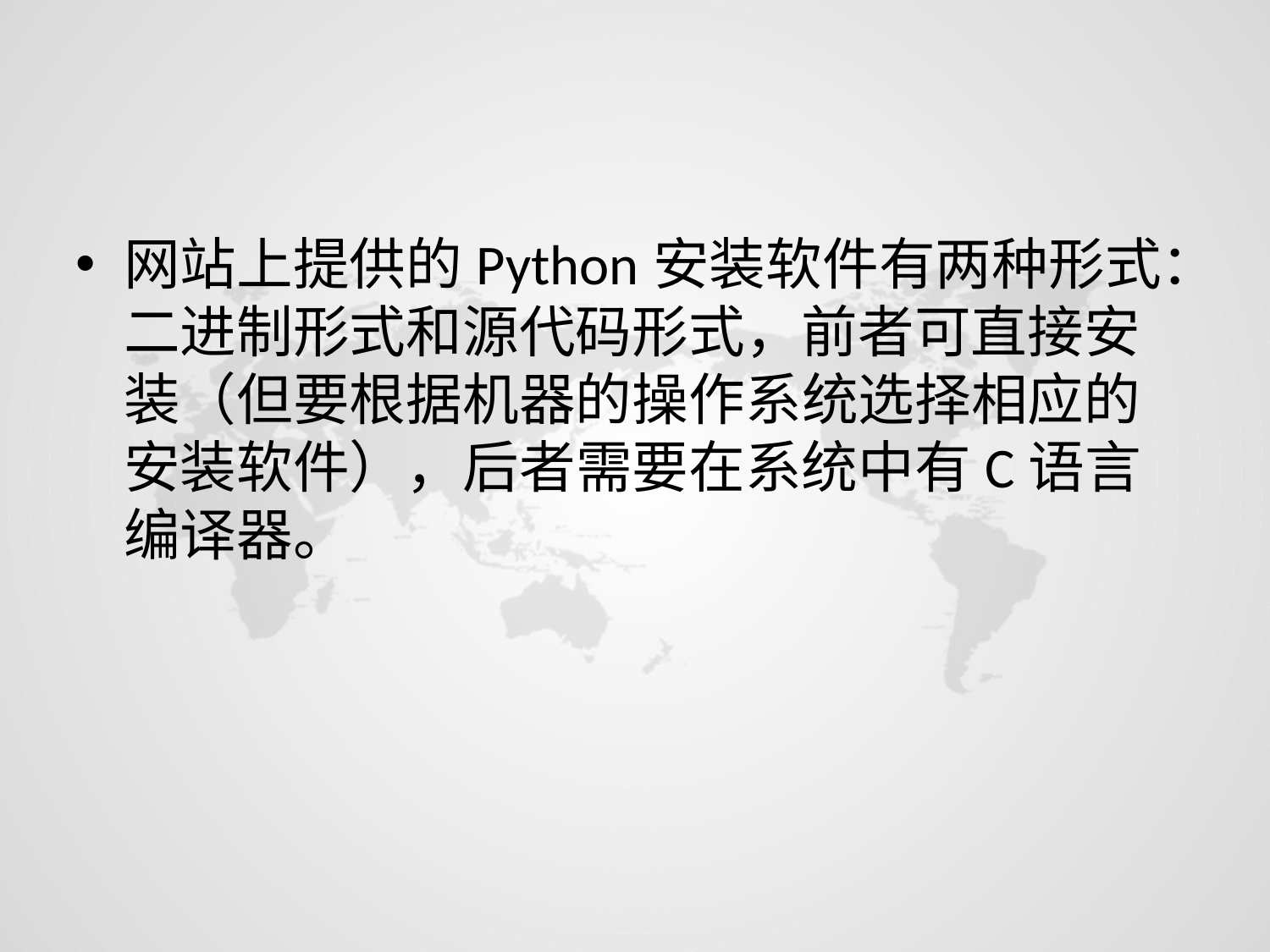

#
网站上提供的Python安装软件有两种形式：二进制形式和源代码形式，前者可直接安装（但要根据机器的操作系统选择相应的安装软件），后者需要在系统中有C语言编译器。